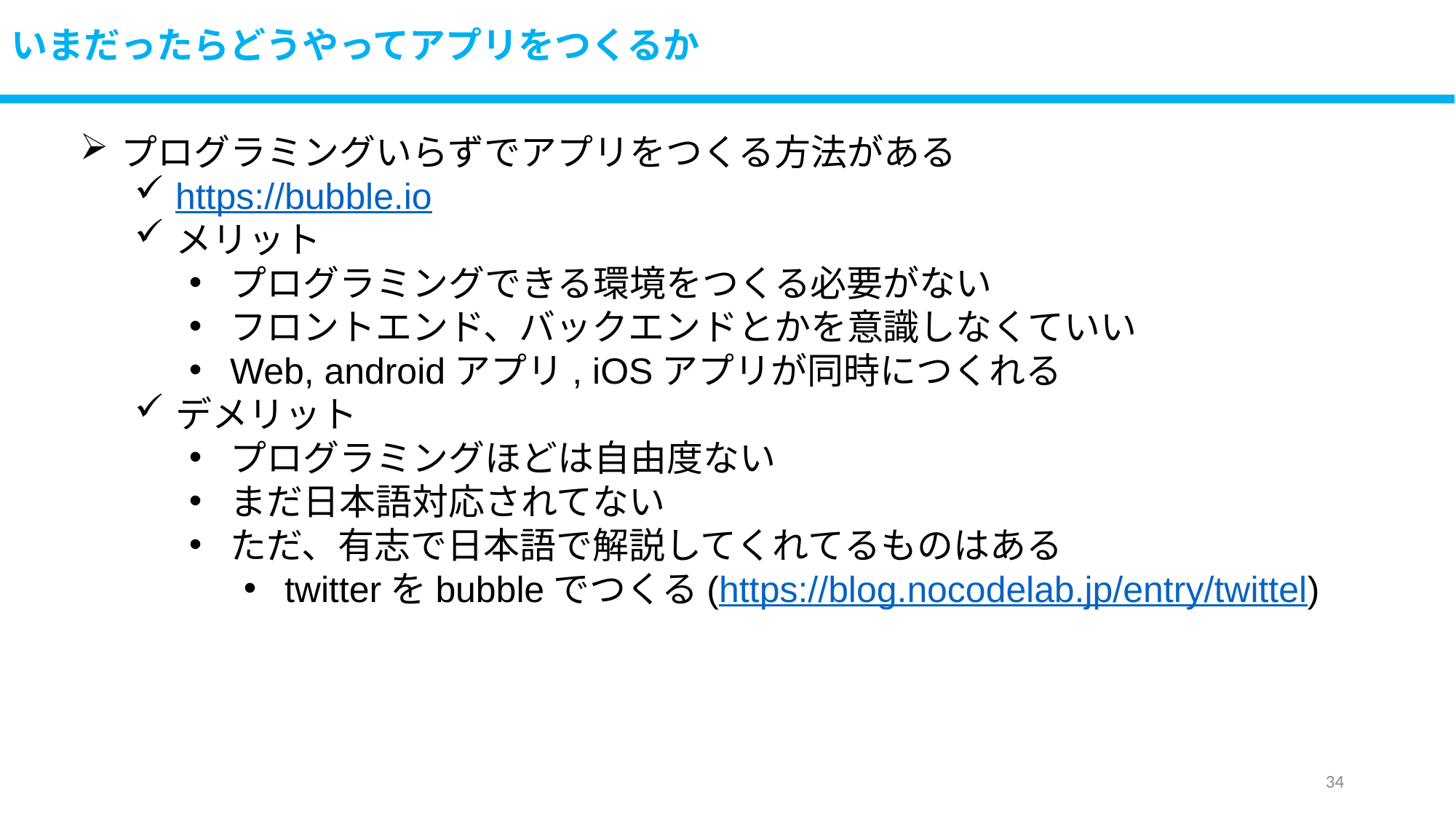

# いまだったらどうやってアプリをつくるか
プログラミングいらずでアプリをつくる方法がある
https://bubble.io
メリット
プログラミングできる環境をつくる必要がない
フロントエンド、バックエンドとかを意識しなくていい
Web, androidアプリ, iOSアプリが同時につくれる
デメリット
プログラミングほどは自由度ない
まだ日本語対応されてない
ただ、有志で日本語で解説してくれてるものはある
twitterをbubbleでつくる(https://blog.nocodelab.jp/entry/twittel)

34